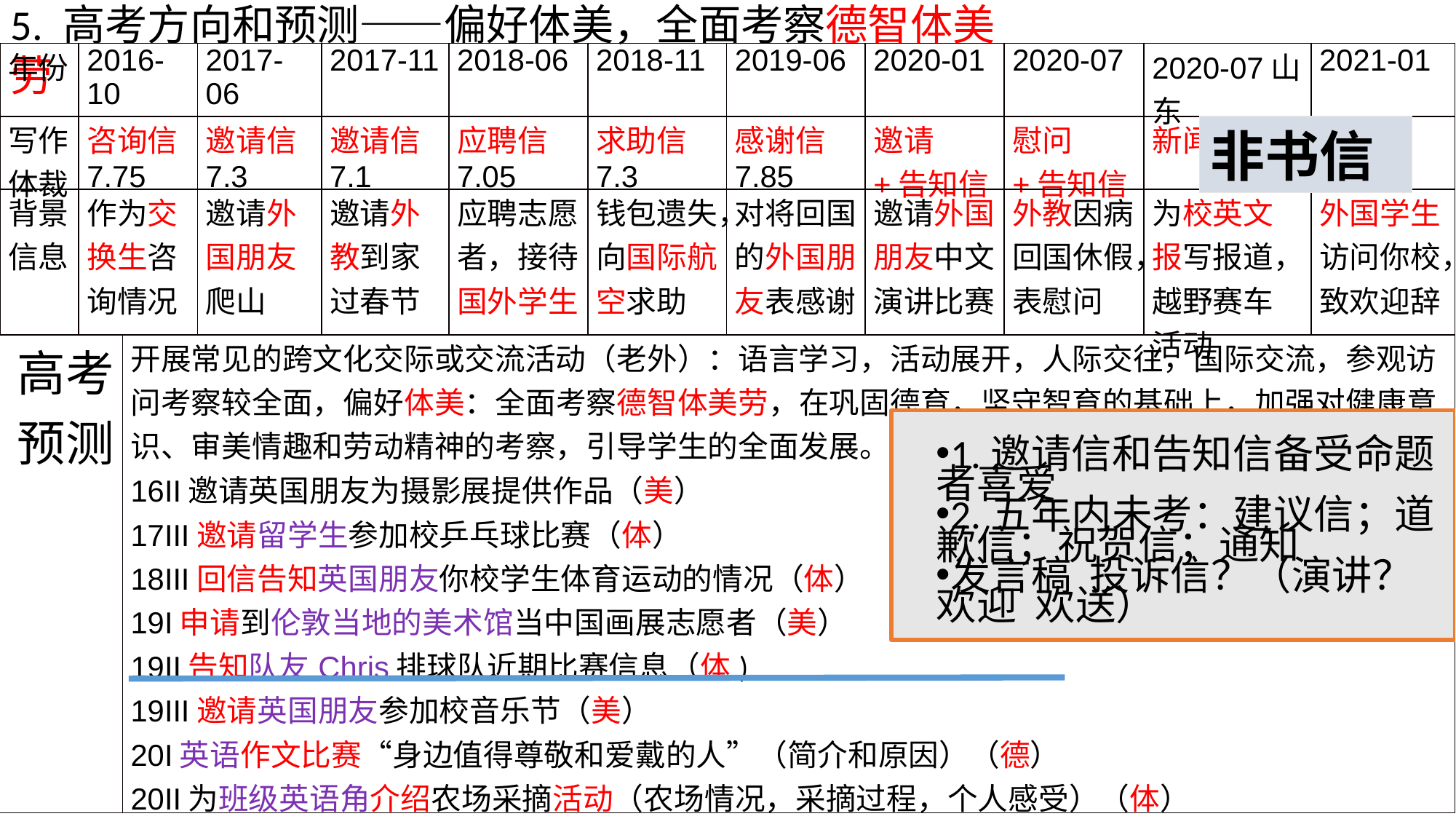

5. 高考方向和预测——偏好体美，全面考察德智体美劳
| 年份 | 2016-10 | 2017-06 | 2017-11 | 2018-06 | 2018-11 | 2019-06 | 2020-01 | 2020-07 | 2020-07山东 | 2021-01 |
| --- | --- | --- | --- | --- | --- | --- | --- | --- | --- | --- |
| 写作体裁 | 咨询信7.75 | 邀请信7.3 | 邀请信7.1 | 应聘信7.05 | 求助信7.3 | 感谢信7.85 | 邀请+告知信 | 慰问+告知信 | 新闻报道 | 欢迎辞 |
| 背景信息 | 作为交换生咨询情况 | 邀请外国朋友爬山 | 邀请外教到家过春节 | 应聘志愿者，接待国外学生 | 钱包遗失，向国际航空求助 | 对将回国的外国朋友表感谢 | 邀请外国朋友中文演讲比赛 | 外教因病回国休假，表慰问 | 为校英文报写报道，越野赛车活动 | 外国学生访问你校，致欢迎辞 |
非书信
| 高考预测 | 开展常见的跨文化交际或交流活动（老外）：语言学习，活动展开，人际交往，国际交流，参观访问考察较全面，偏好体美：全面考察德智体美劳，在巩固德育，坚守智育的基础上，加强对健康意识、审美情趣和劳动精神的考察，引导学生的全面发展。 16II邀请英国朋友为摄影展提供作品（美） 17III邀请留学生参加校乒乓球比赛（体） 18III回信告知英国朋友你校学生体育运动的情况（体） 19I申请到伦敦当地的美术馆当中国画展志愿者（美） 19II告知队友Chris排球队近期比赛信息（体) 19III邀请英国朋友参加校音乐节（美） 20I英语作文比赛“身边值得尊敬和爱戴的人”（简介和原因）（德） 20II为班级英语角介绍农场采摘活动（农场情况，采摘过程，个人感受）（体） 20III求助外教帮忙指导英语课文改编（剧情简介；指导内容；商定时间地点）（文学语言） 20年新高考卷（山东）为校英文报写新闻报道；越野赛跑活动（体） |
| --- | --- |

1.邀请信和告知信备受命题者喜爱
2.五年内未考：建议信；道歉信；祝贺信；通知
发言稿  投诉信？（演讲？欢迎  欢送）